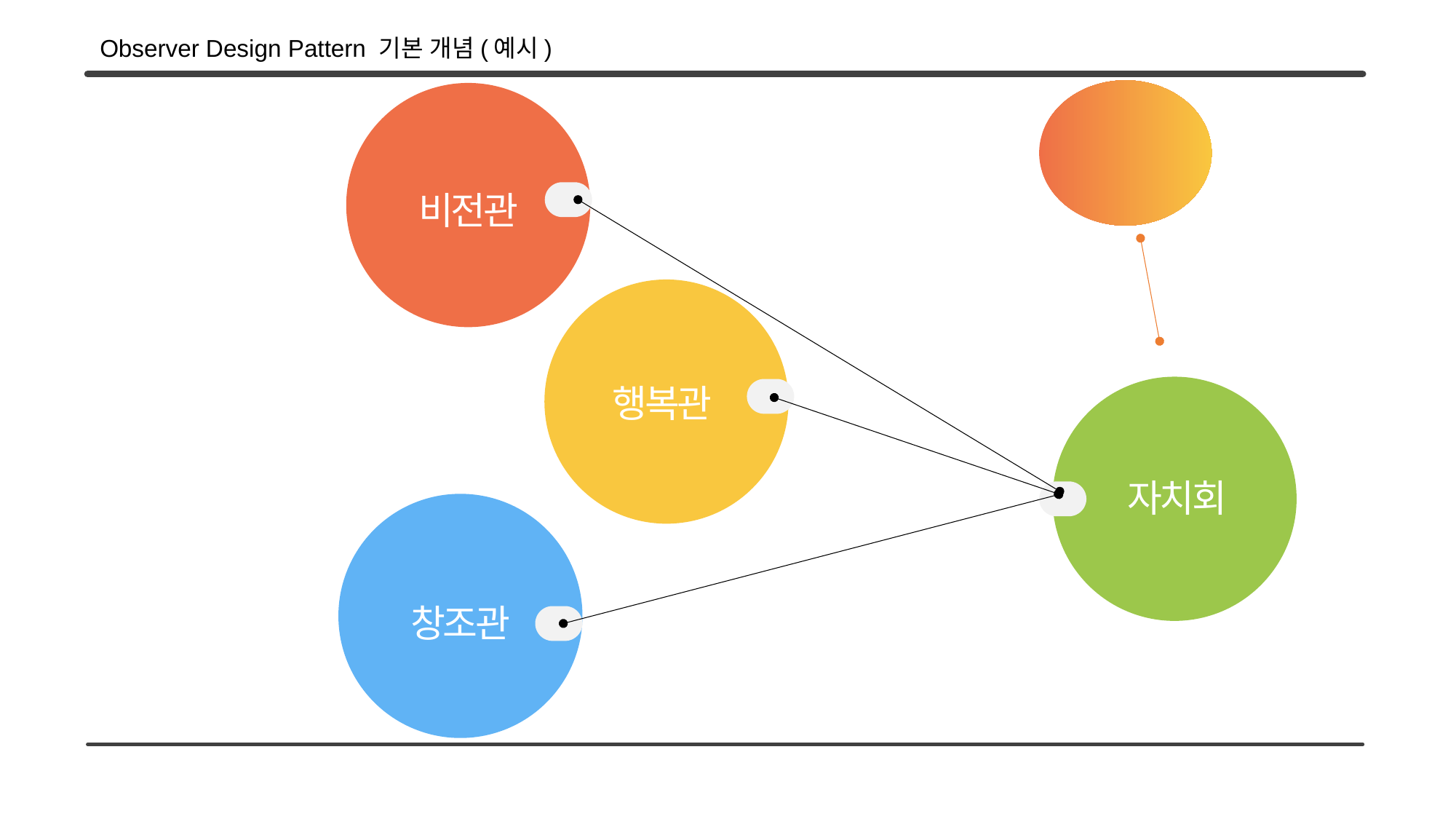

Observer Design Pattern 기본 개념(예시)

비전관

행복관

자치회

창조관